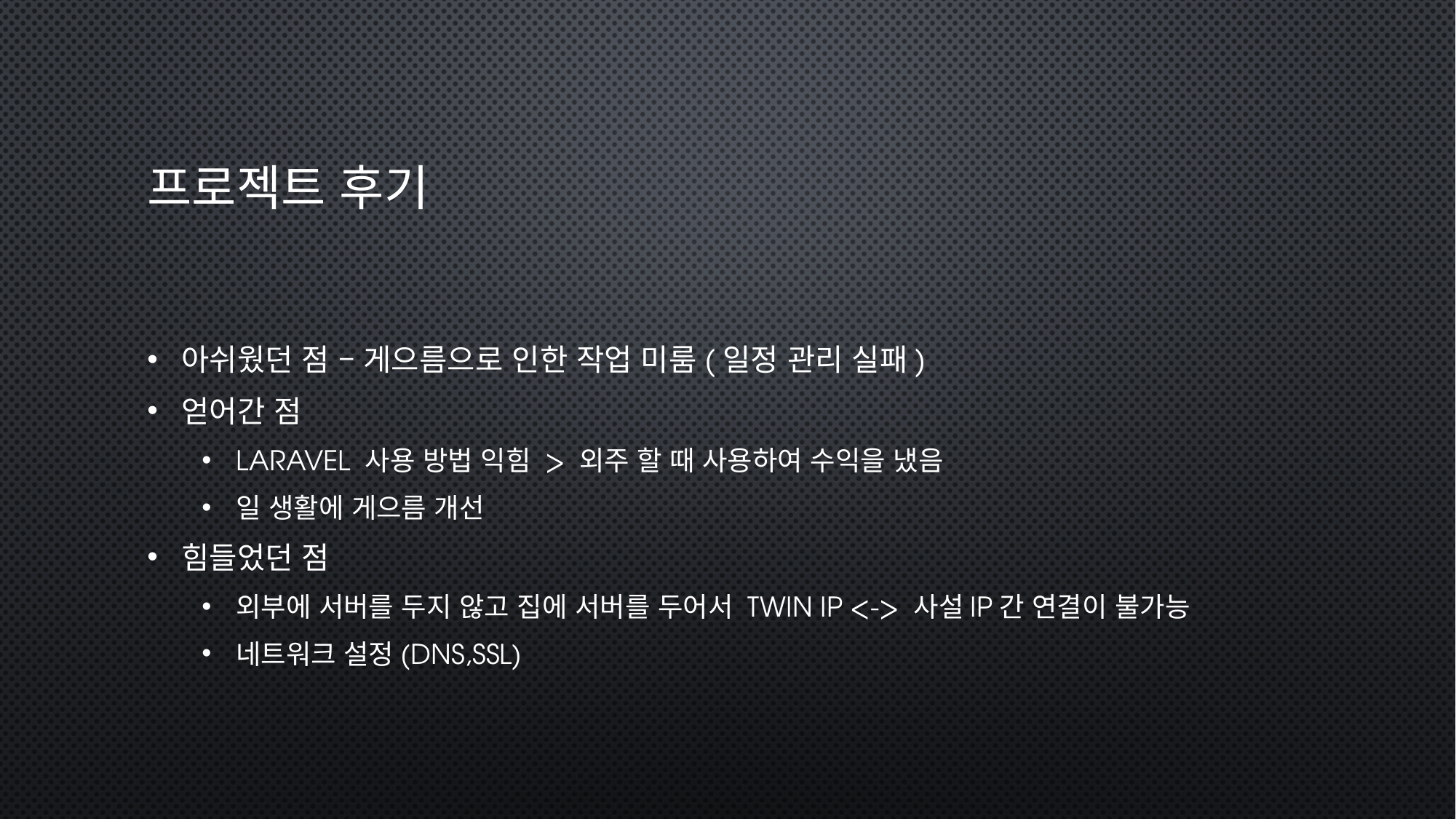

# 프로젝트 후기
아쉬웠던 점 – 게으름으로 인한 작업 미룸(일정 관리 실패)
얻어간 점
Laravel 사용 방법 익힘 > 외주 할 때 사용하여 수익을 냈음
일 생활에 게으름 개선
힘들었던 점
외부에 서버를 두지 않고 집에 서버를 두어서 Twin IP <-> 사설IP간 연결이 불가능
네트워크 설정(DNS,SSL)